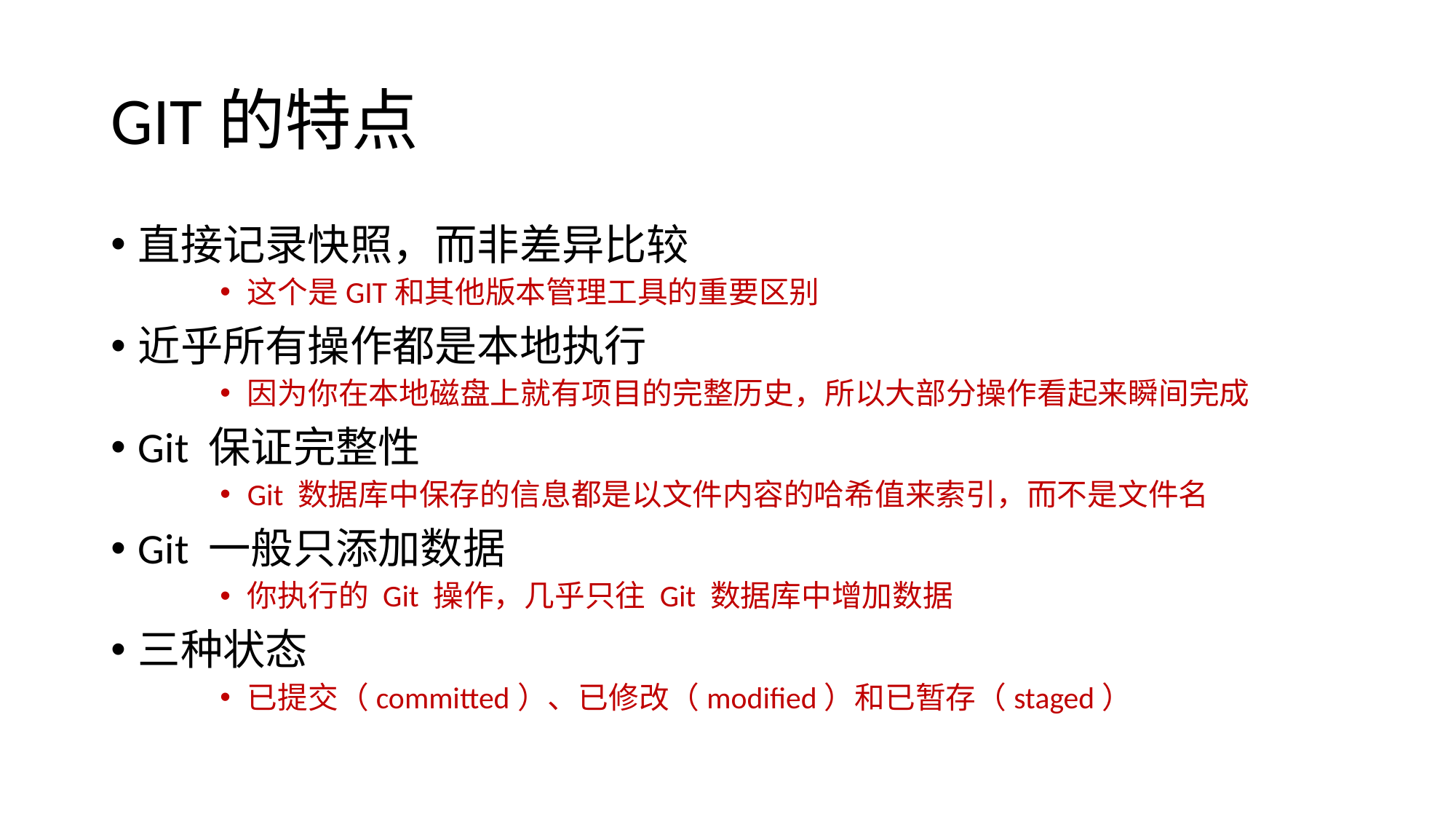

# GIT的特点
直接记录快照，而非差异比较
这个是GIT和其他版本管理工具的重要区别
近乎所有操作都是本地执行
因为你在本地磁盘上就有项目的完整历史，所以大部分操作看起来瞬间完成
Git 保证完整性
Git 数据库中保存的信息都是以文件内容的哈希值来索引，而不是文件名
Git 一般只添加数据
你执行的 Git 操作，几乎只往 Git 数据库中增加数据
三种状态
已提交（committed）、已修改（modified）和已暂存（staged）